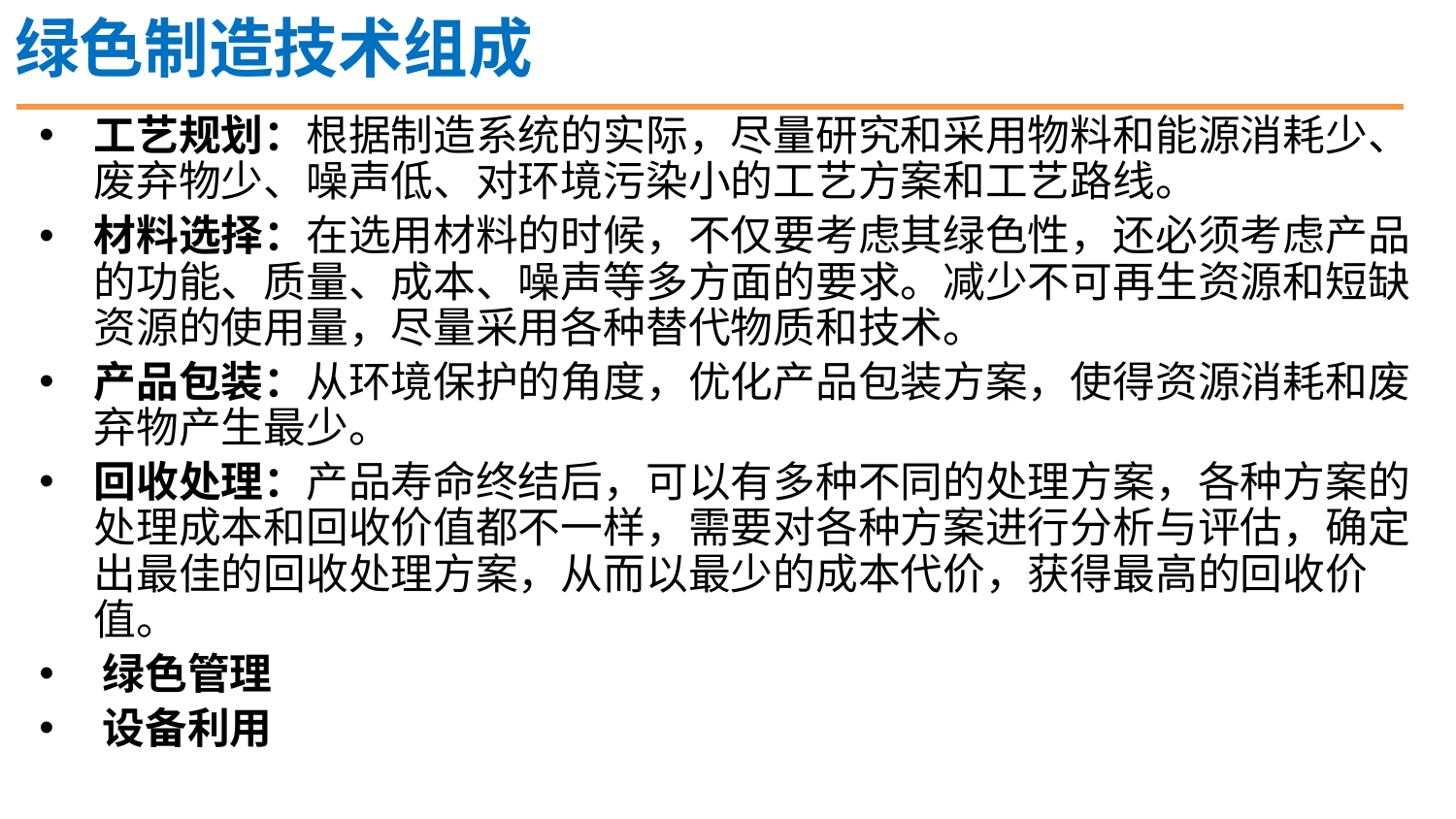

绿色制造技术组成
工艺规划：根据制造系统的实际，尽量研究和采用物料和能源消耗少、废弃物少、噪声低、对环境污染小的工艺方案和工艺路线。
材料选择：在选用材料的时候，不仅要考虑其绿色性，还必须考虑产品的功能、质量、成本、噪声等多方面的要求。减少不可再生资源和短缺资源的使用量，尽量采用各种替代物质和技术。
产品包装：从环境保护的角度，优化产品包装方案，使得资源消耗和废弃物产生最少。
回收处理：产品寿命终结后，可以有多种不同的处理方案，各种方案的处理成本和回收价值都不一样，需要对各种方案进行分析与评估，确定出最佳的回收处理方案，从而以最少的成本代价，获得最高的回收价值。
  绿色管理
  设备利用